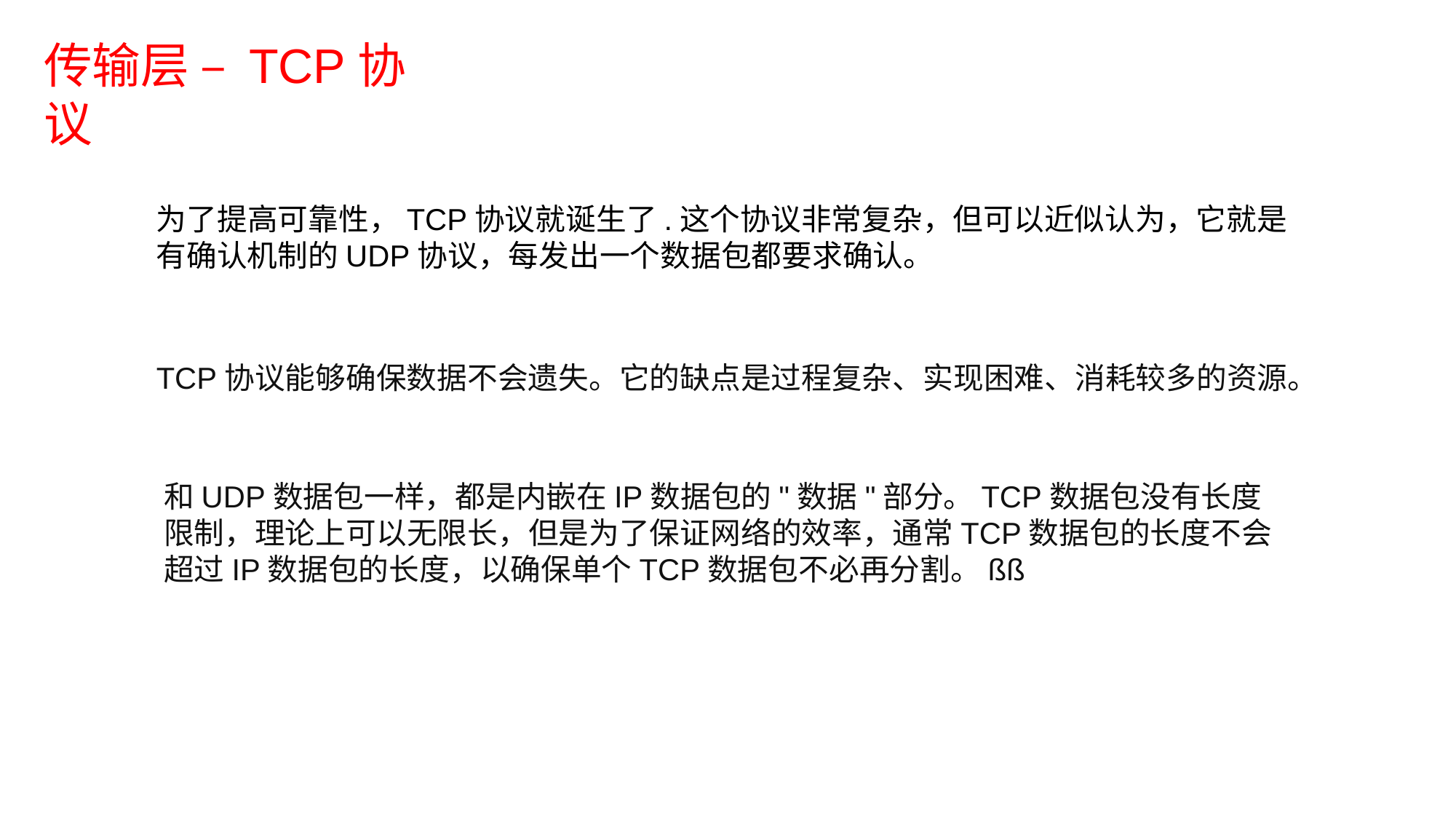

传输层 – TCP协议
为了提高可靠性，TCP协议就诞生了.这个协议非常复杂，但可以近似认为，它就是有确认机制的UDP协议，每发出一个数据包都要求确认。
TCP协议能够确保数据不会遗失。它的缺点是过程复杂、实现困难、消耗较多的资源。
和UDP数据包一样，都是内嵌在IP数据包的"数据"部分。TCP数据包没有长度限制，理论上可以无限长，但是为了保证网络的效率，通常TCP数据包的长度不会超过IP数据包的长度，以确保单个TCP数据包不必再分割。ßß